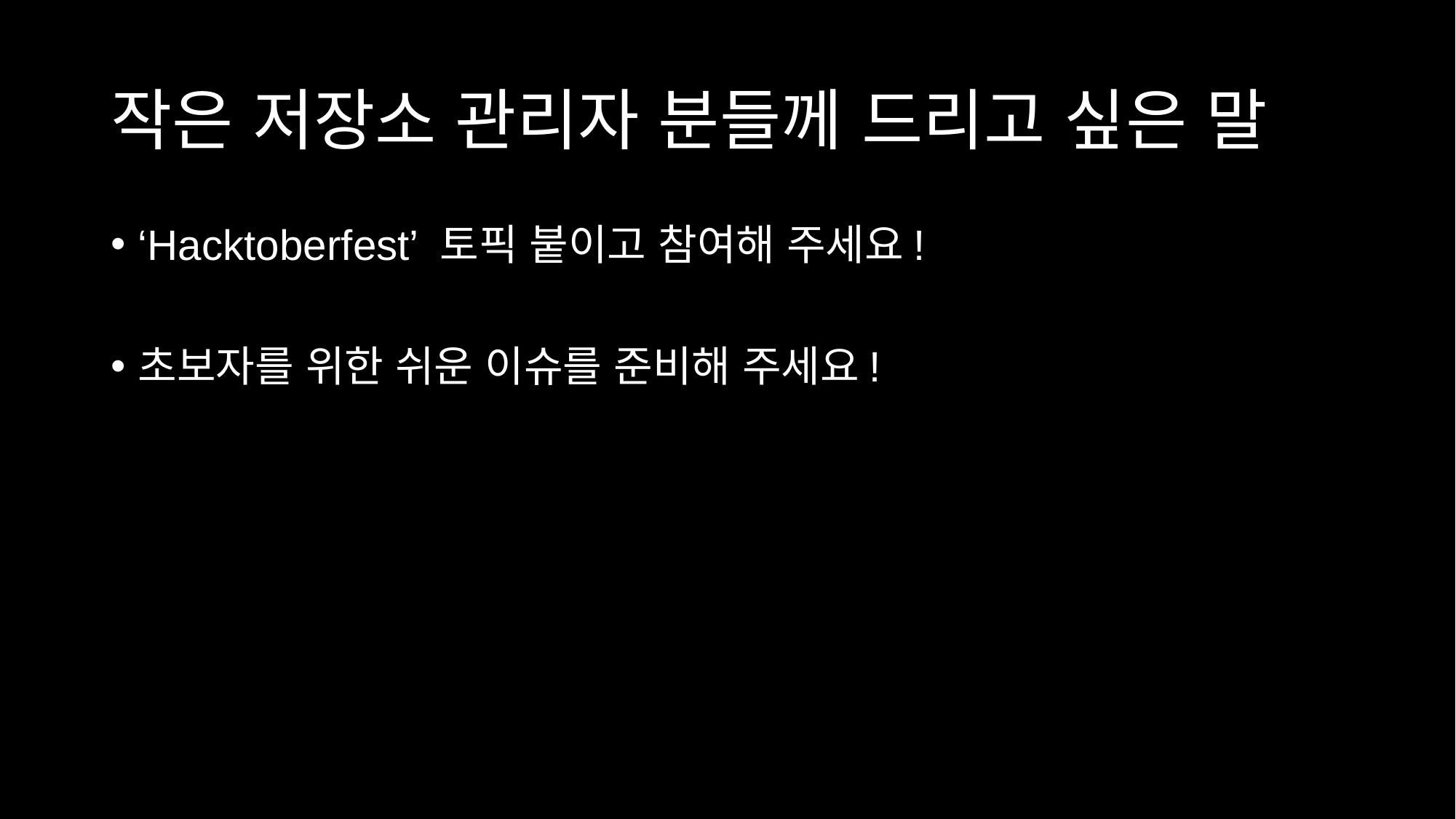

# 작은 저장소 관리자 분들께 드리고 싶은 말
‘Hacktoberfest’ 토픽 붙이고 참여해 주세요!

초보자를 위한 쉬운 이슈를 준비해 주세요!

#hacktoberfest #hacktoberfestseoul